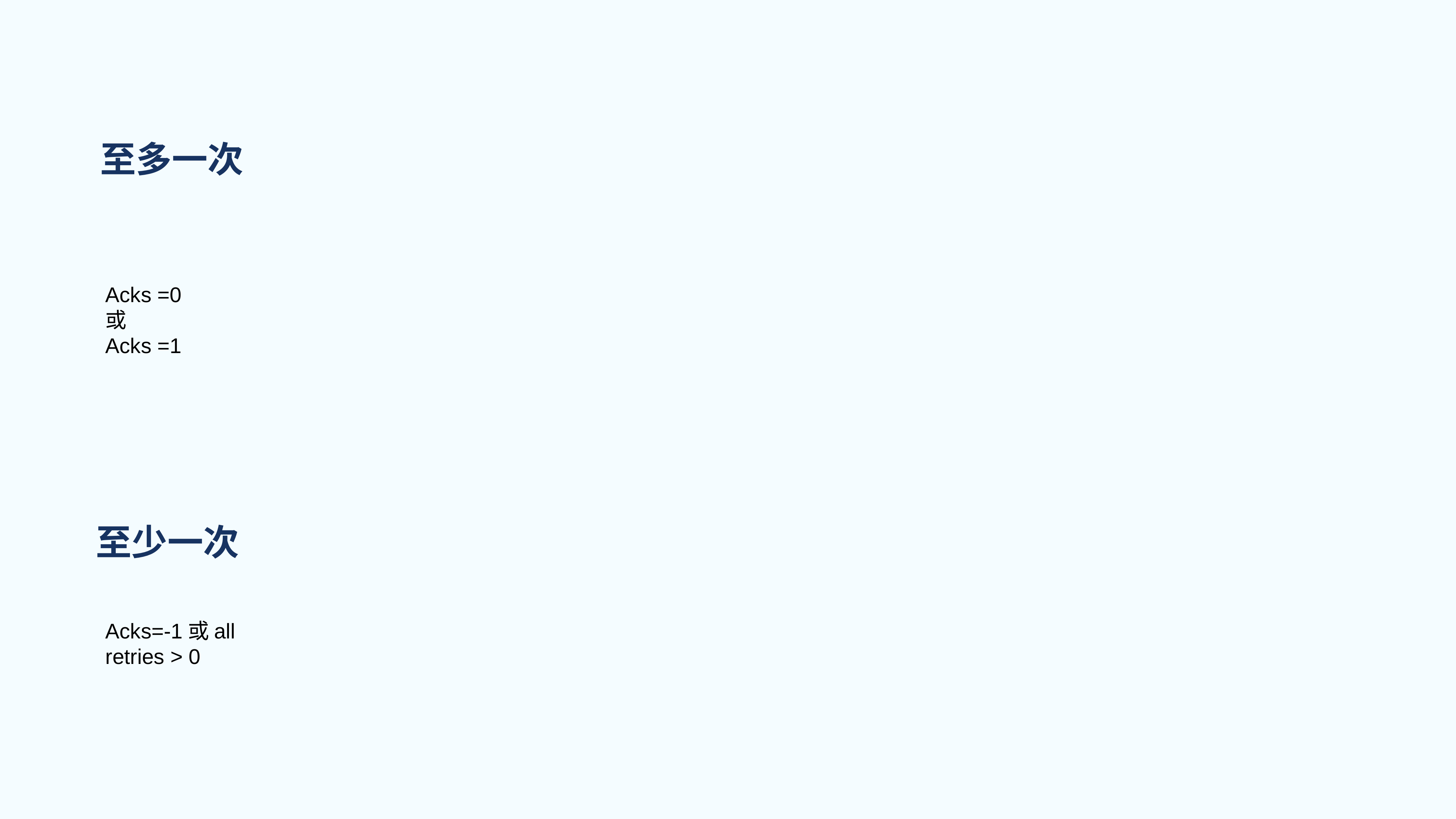

# 至多一次
Acks =0
或
Acks =1

至少一次

Acks=-1或all
retries > 0